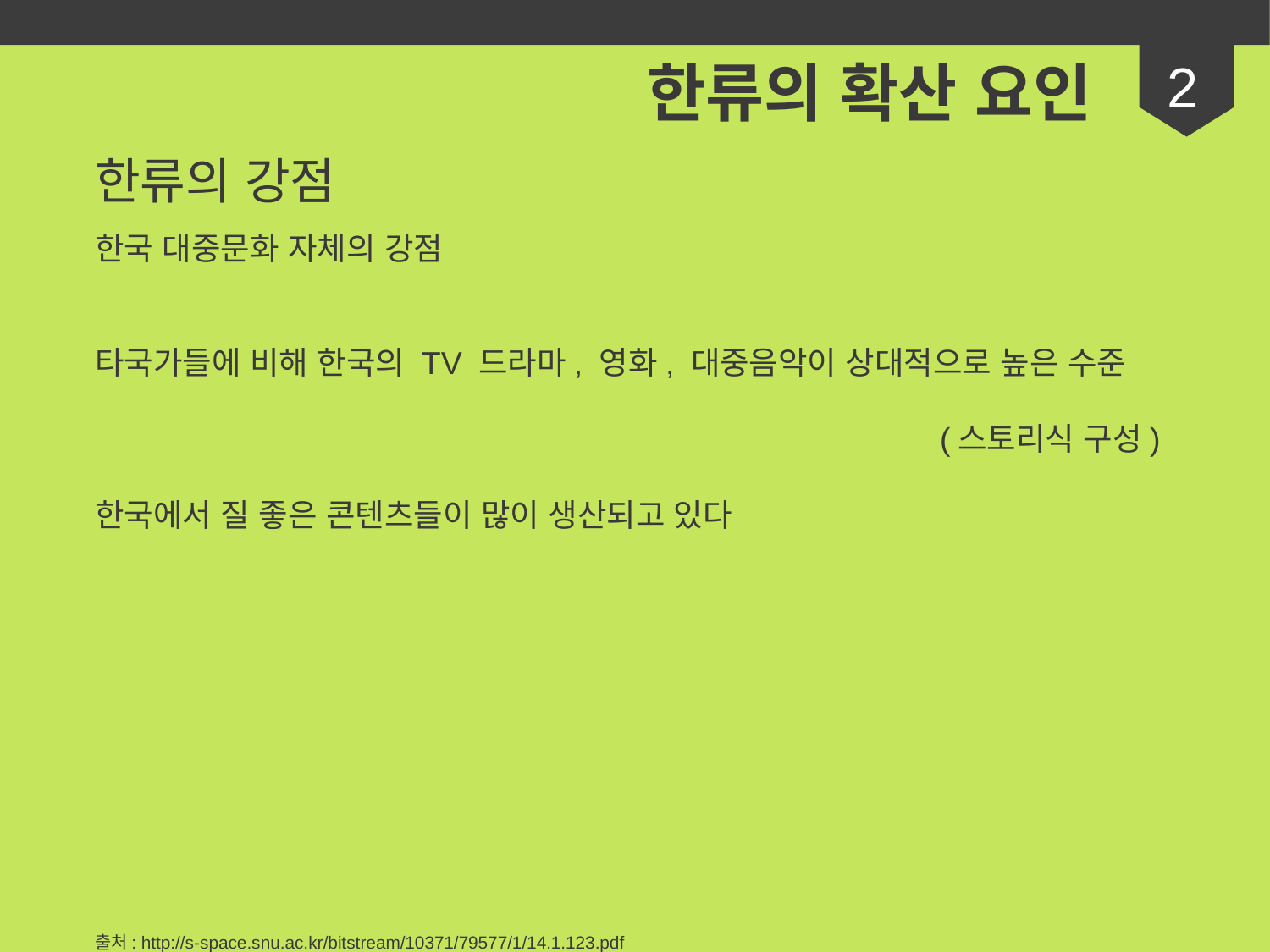

2
한류의 확산 요인
한류의 강점
한국 대중문화 자체의 강점

타국가들에 비해 한국의 TV 드라마, 영화, 대중음악이 상대적으로 높은 수준
                                                                                               (스토리식 구성)

한국에서 질 좋은 콘텐츠들이 많이 생산되고 있다

출처: http://s-space.snu.ac.kr/bitstream/10371/79577/1/14.1.123.pdf